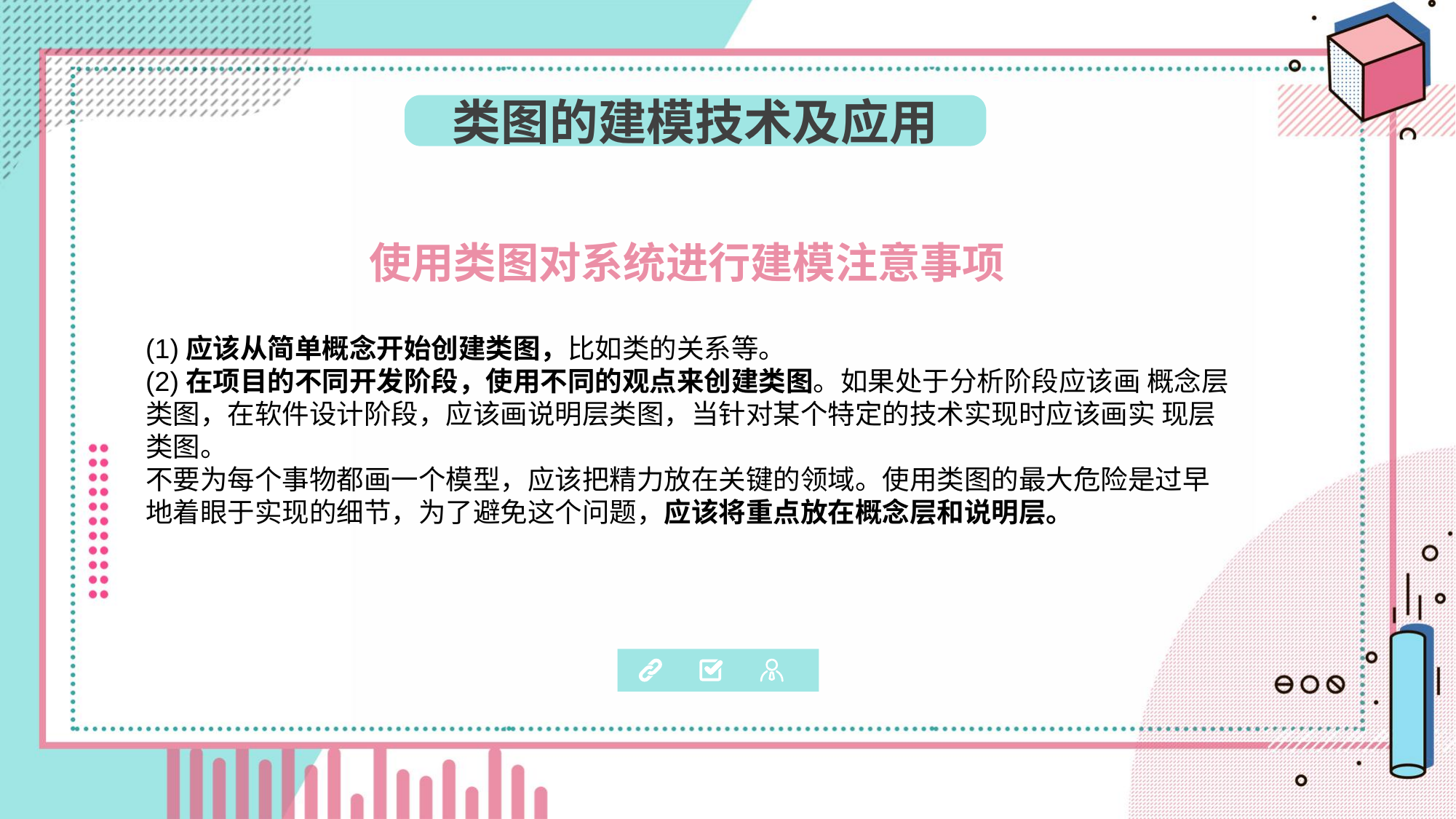

类图的建模技术及应用
使用类图对系统进行建模注意事项
(1)应该从简单概念开始创建类图，比如类的关系等。
(2)在项目的不同开发阶段，使用不同的观点来创建类图。如果处于分析阶段应该画 概念层类图，在软件设计阶段，应该画说明层类图，当针对某个特定的技术实现时应该画实 现层类图。
不要为每个事物都画一个模型，应该把精力放在关键的领域。使用类图的最大危险是过早地着眼于实现的细节，为了避免这个问题，应该将重点放在概念层和说明层。